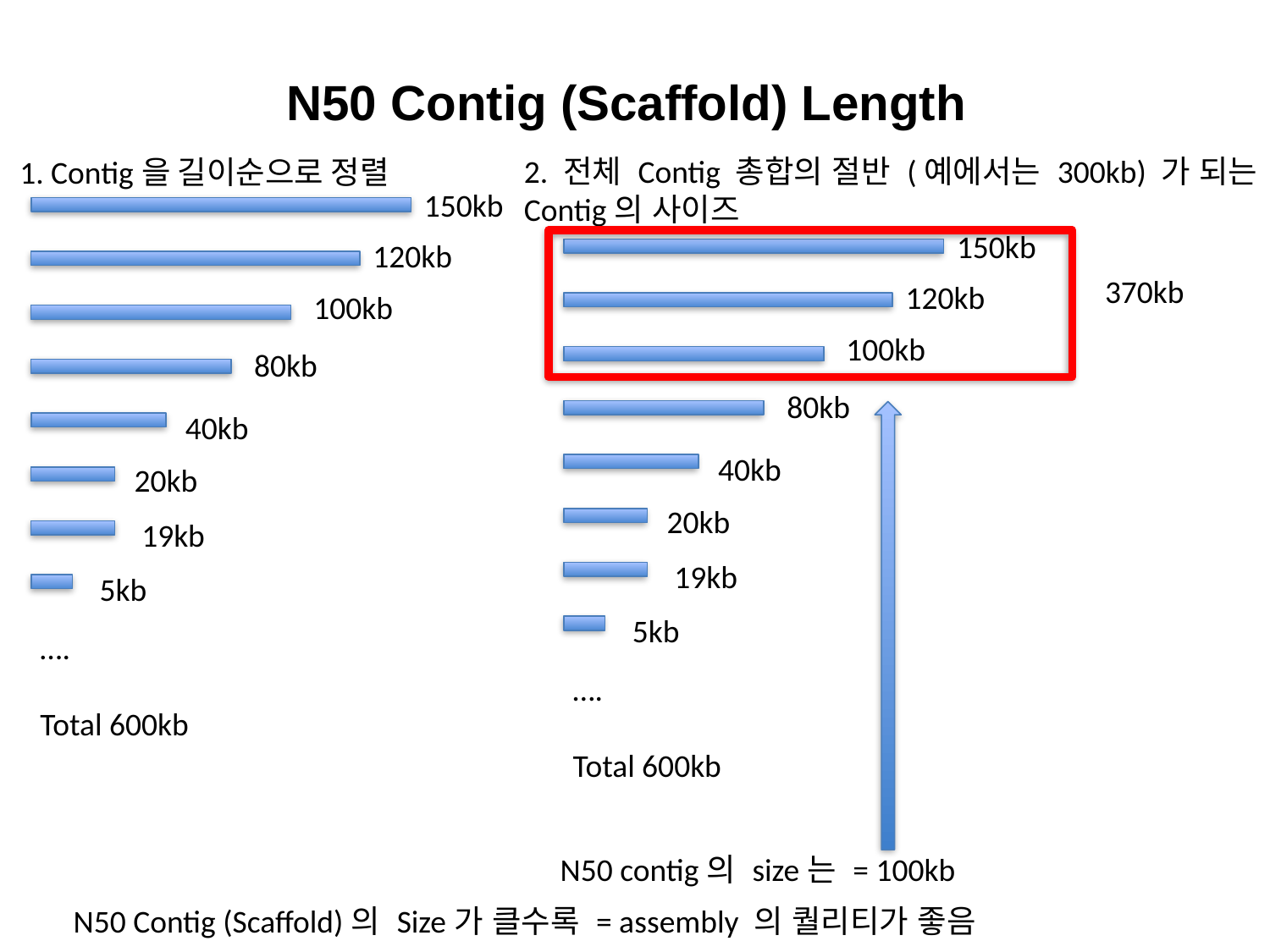

# N50 Contig (Scaffold) Length
2. 전체 Contig 총합의 절반 (예에서는 300kb) 가 되는
Contig의 사이즈
150kb

120kb

100kb

80kb

40kb

20kb

19kb

5kb

….

Total 600kb
1. Contig을 길이순으로 정렬
150kb

120kb

100kb

80kb

40kb

20kb

19kb

5kb

….

Total 600kb

370kb

N50 contig의 size는 = 100kb
N50 Contig (Scaffold)의 Size가 클수록 = assembly 의 퀄리티가 좋음